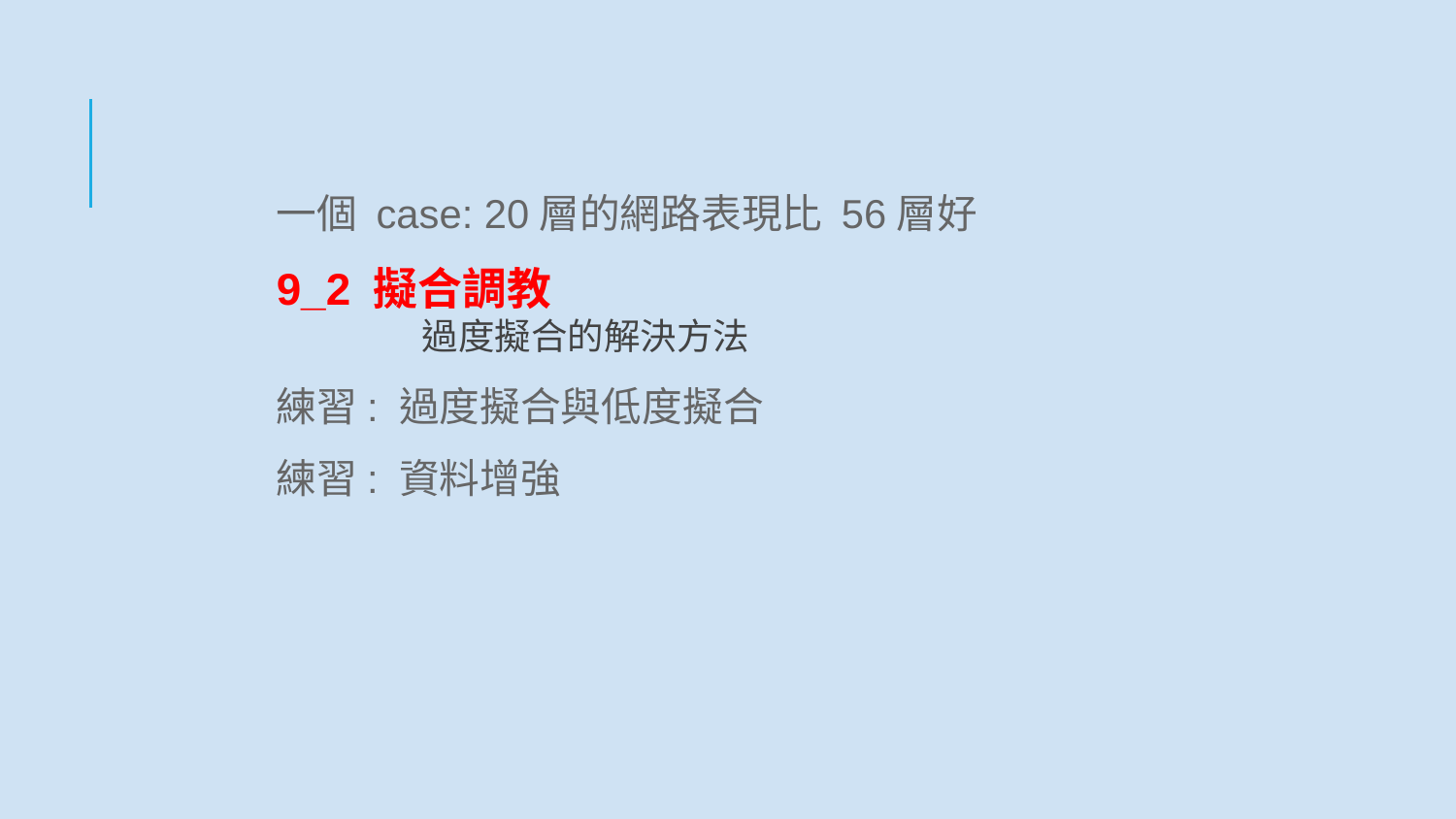

一個 case: 20層的網路表現比 56層好
9_2 擬合調教
	過度擬合的解決方法
練習: 過度擬合與低度擬合
練習: 資料增強